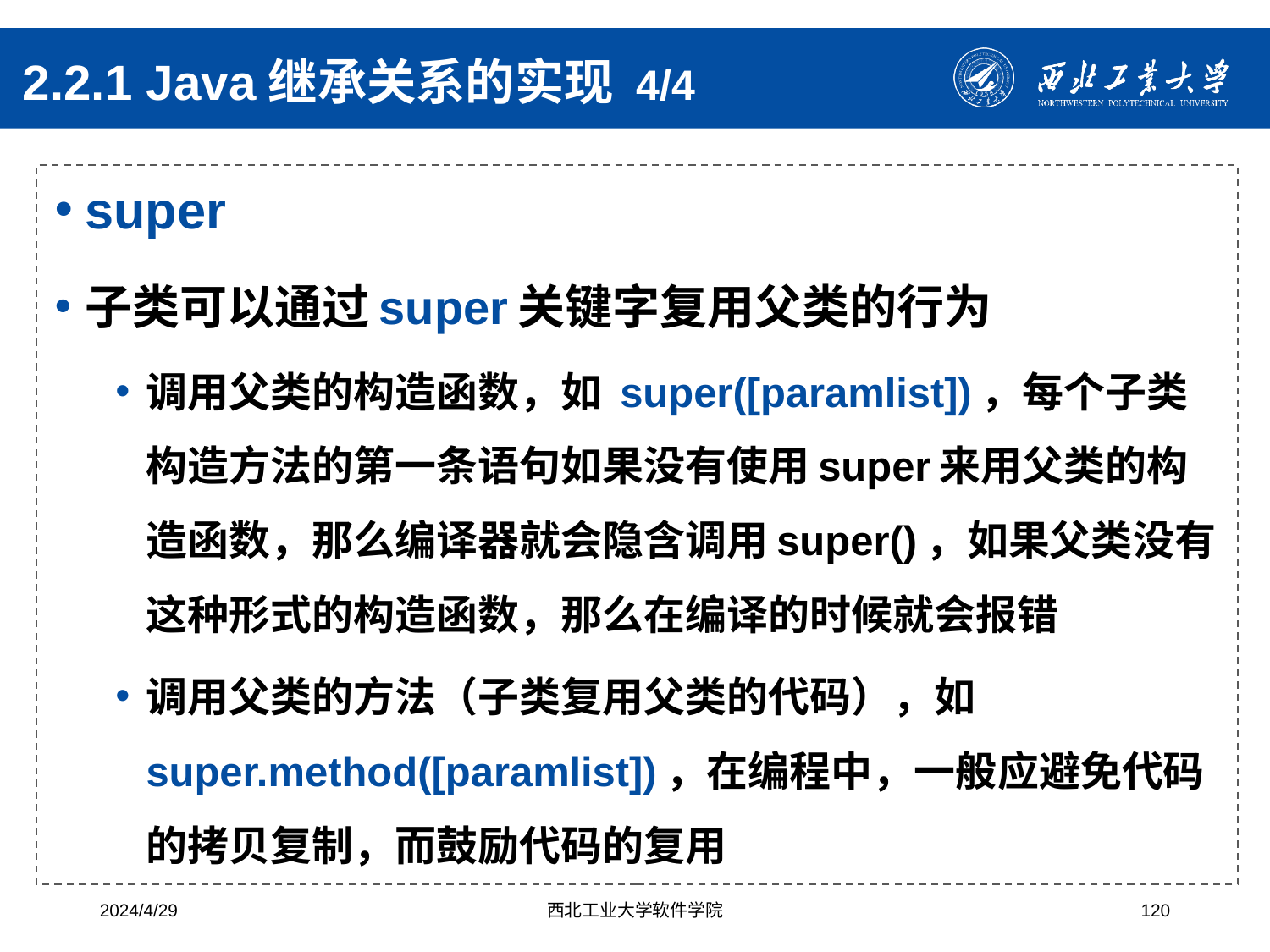

# 2.2.1 Java继承关系的实现 4/4
super
子类可以通过super关键字复用父类的行为
调用父类的构造函数，如 super([paramlist])，每个子类构造方法的第一条语句如果没有使用super来用父类的构造函数，那么编译器就会隐含调用super()，如果父类没有这种形式的构造函数，那么在编译的时候就会报错
调用父类的方法（子类复用父类的代码），如super.method([paramlist])，在编程中，一般应避免代码的拷贝复制，而鼓励代码的复用

2024/4/29
西北工业大学软件学院
120